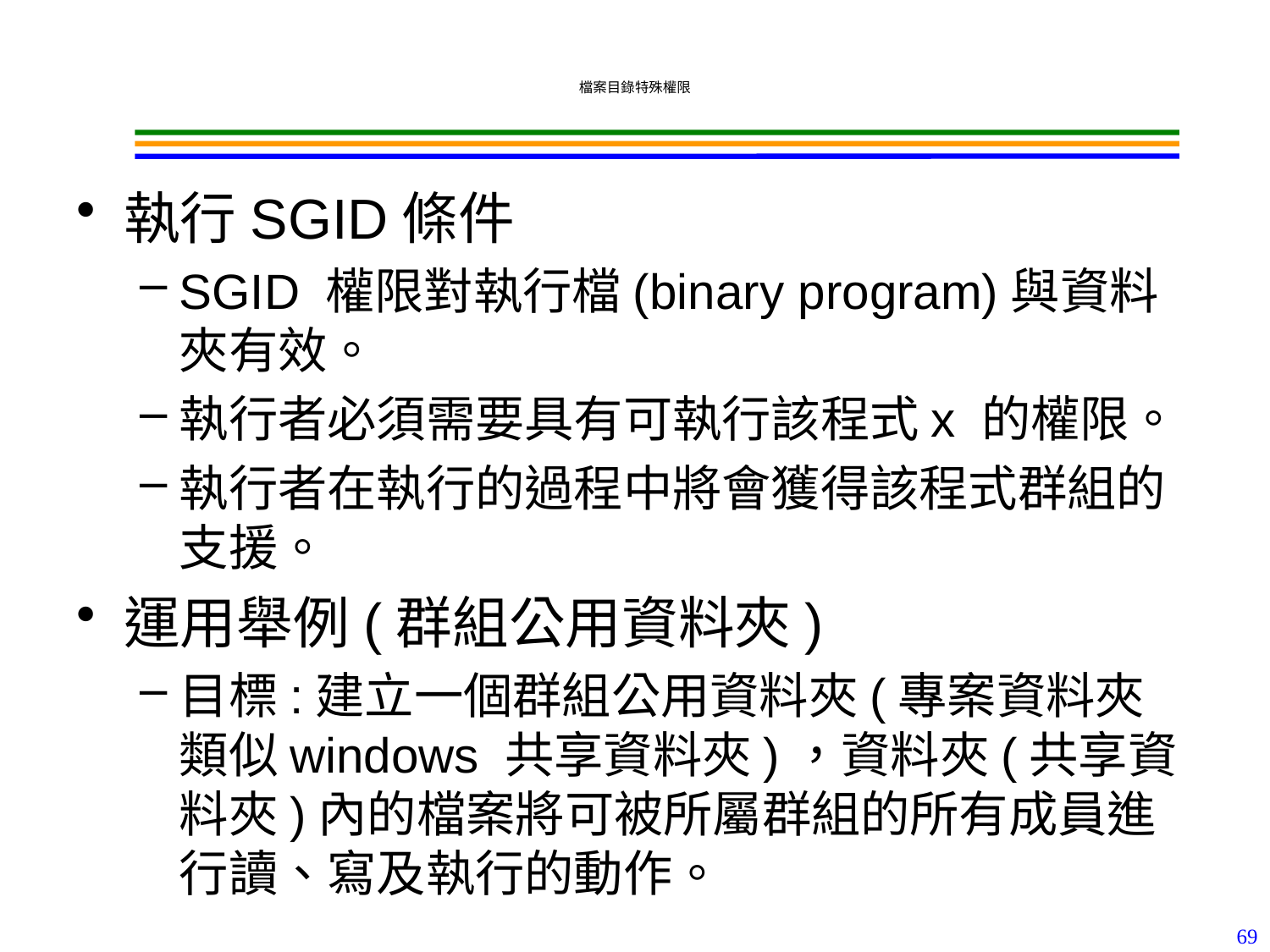

# 檔案目錄特殊權限
執行SGID條件
SGID 權限對執行檔(binary program)與資料夾有效。
執行者必須需要具有可執行該程式x 的權限。
執行者在執行的過程中將會獲得該程式群組的支援。
運用舉例(群組公用資料夾)
目標:建立一個群組公用資料夾(專案資料夾 類似windows 共享資料夾)，資料夾(共享資料夾)內的檔案將可被所屬群組的所有成員進行讀、寫及執行的動作。
69